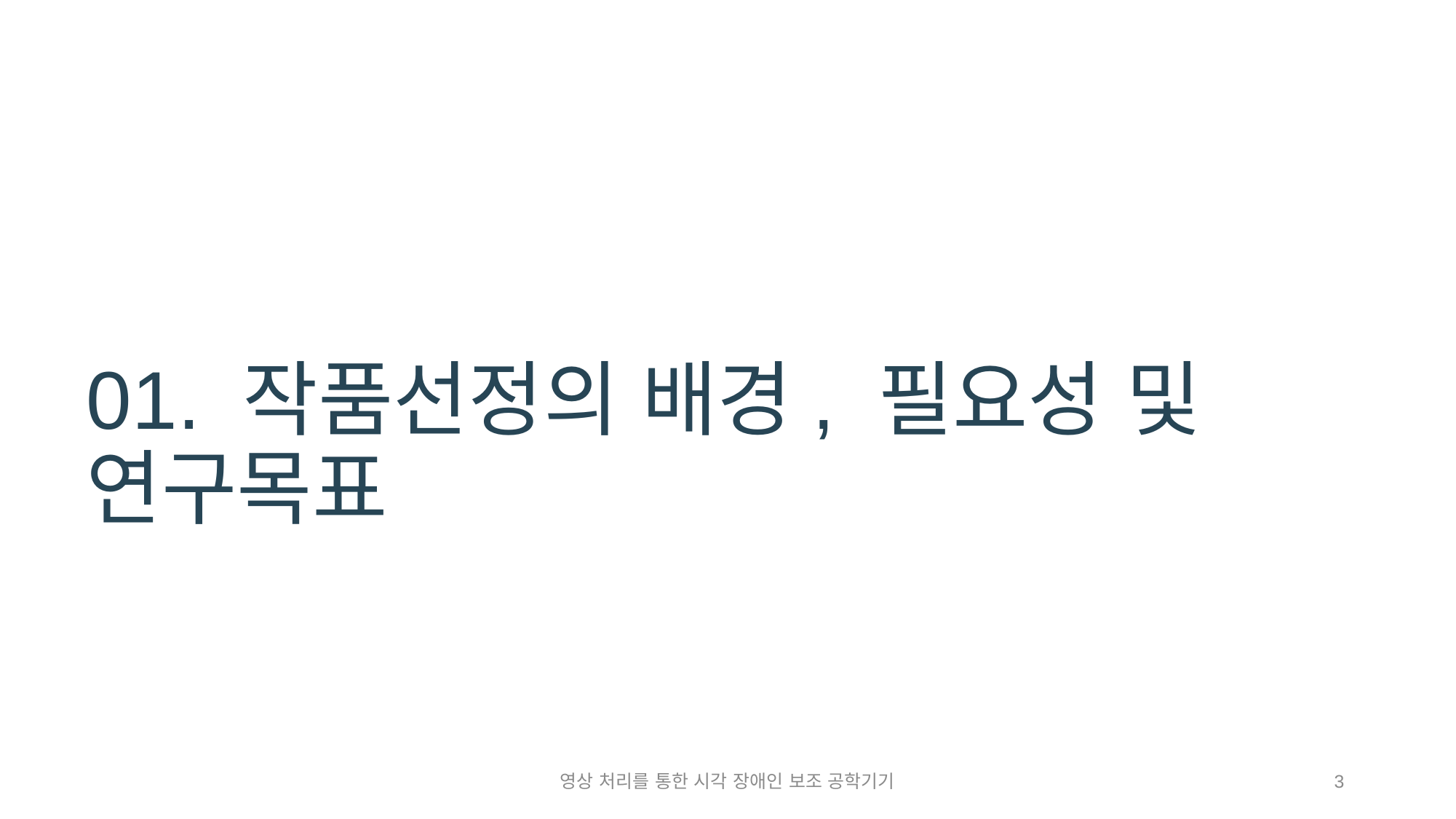

# 01. 작품선정의 배경, 필요성 및 연구목표
영상 처리를 통한 시각 장애인 보조 공학기기
3